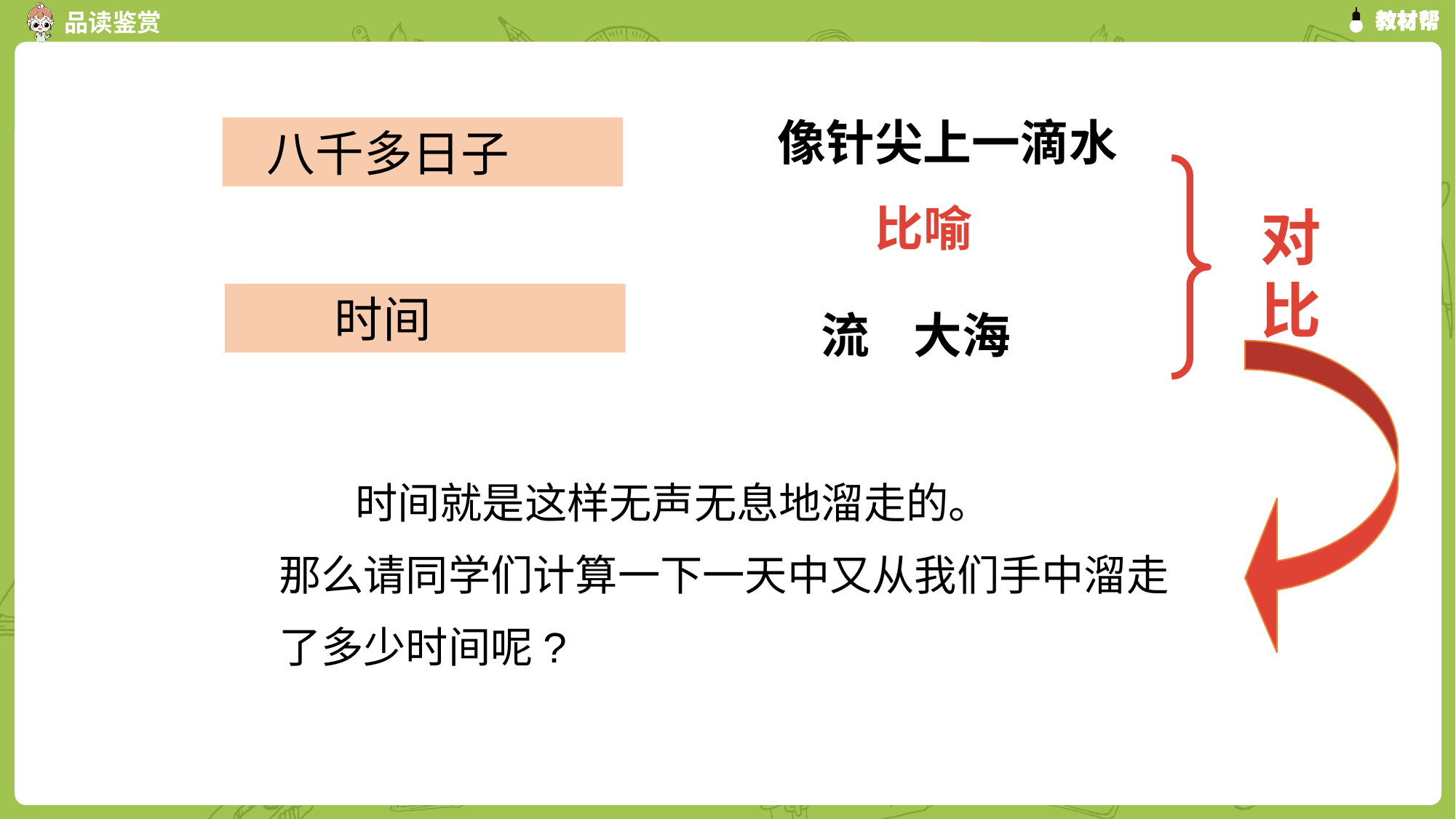

像针尖上一滴水
  八千多日子

比喻
对比
        时间
流    大海

       时间就是这样无声无息地溜走的。
那么请同学们计算一下一天中又从我们手中溜走
了多少时间呢?